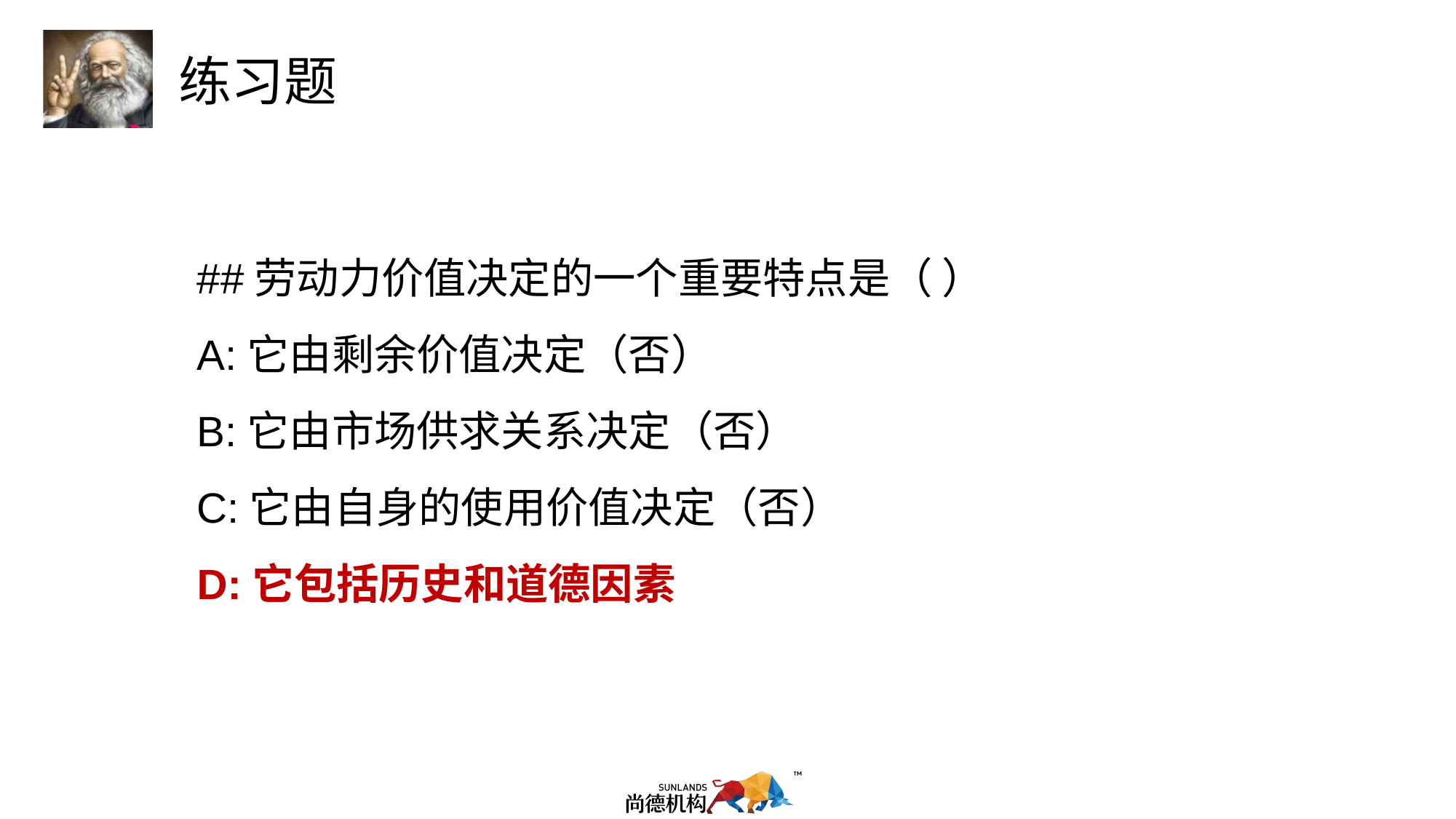

##劳动力价值决定的一个重要特点是（ ）
A:它由剩余价值决定（否）
B:它由市场供求关系决定（否）
C:它由自身的使用价值决定（否）
D:它包括历史和道德因素